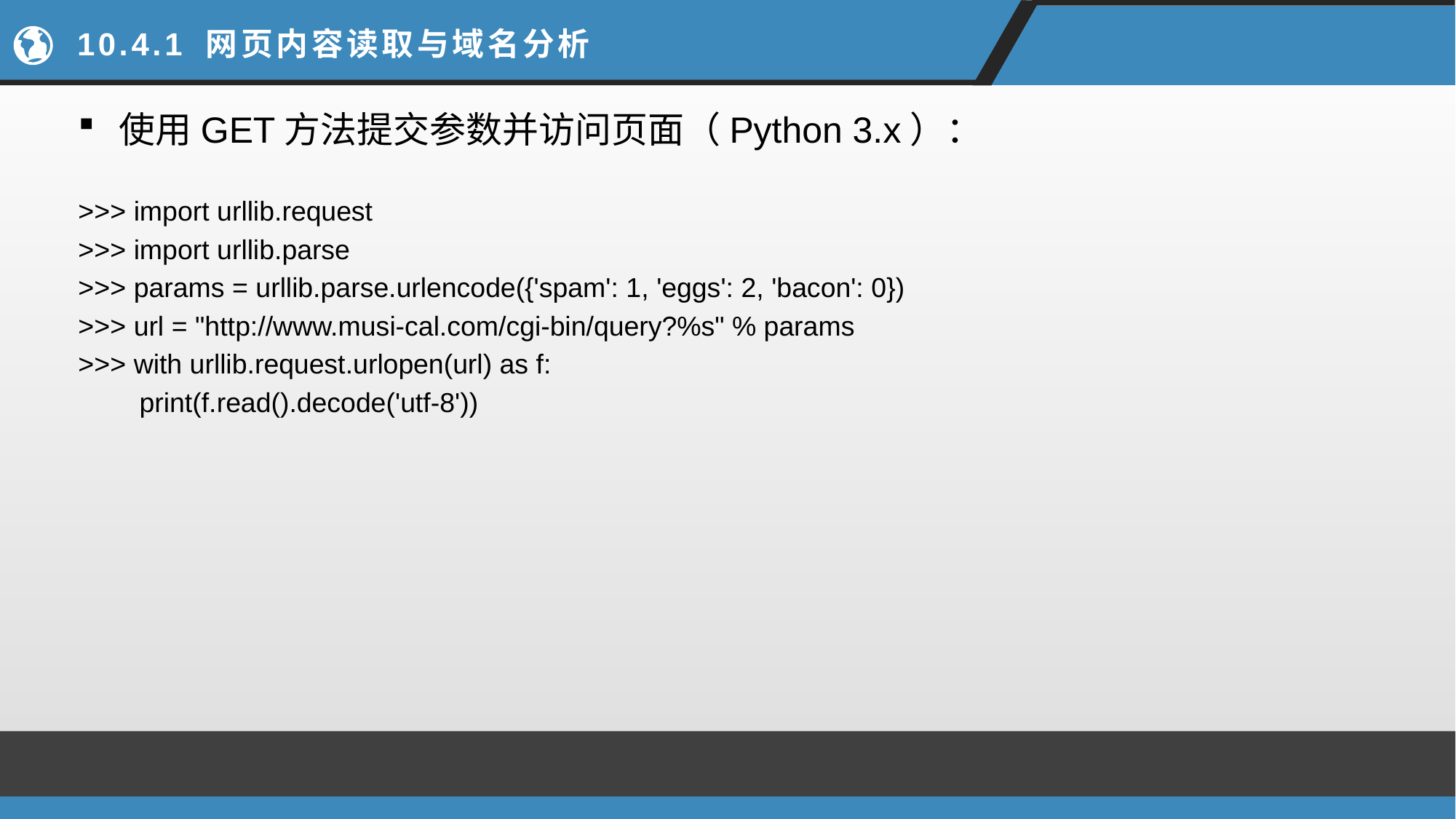

# 10.4.1 网页内容读取与域名分析

使用GET方法提交参数并访问页面（Python 3.x）：

>>> import urllib.request
>>> import urllib.parse
>>> params = urllib.parse.urlencode({'spam': 1, 'eggs': 2, 'bacon': 0})
>>> url = "http://www.musi-cal.com/cgi-bin/query?%s" % params
>>> with urllib.request.urlopen(url) as f:
        print(f.read().decode('utf-8'))